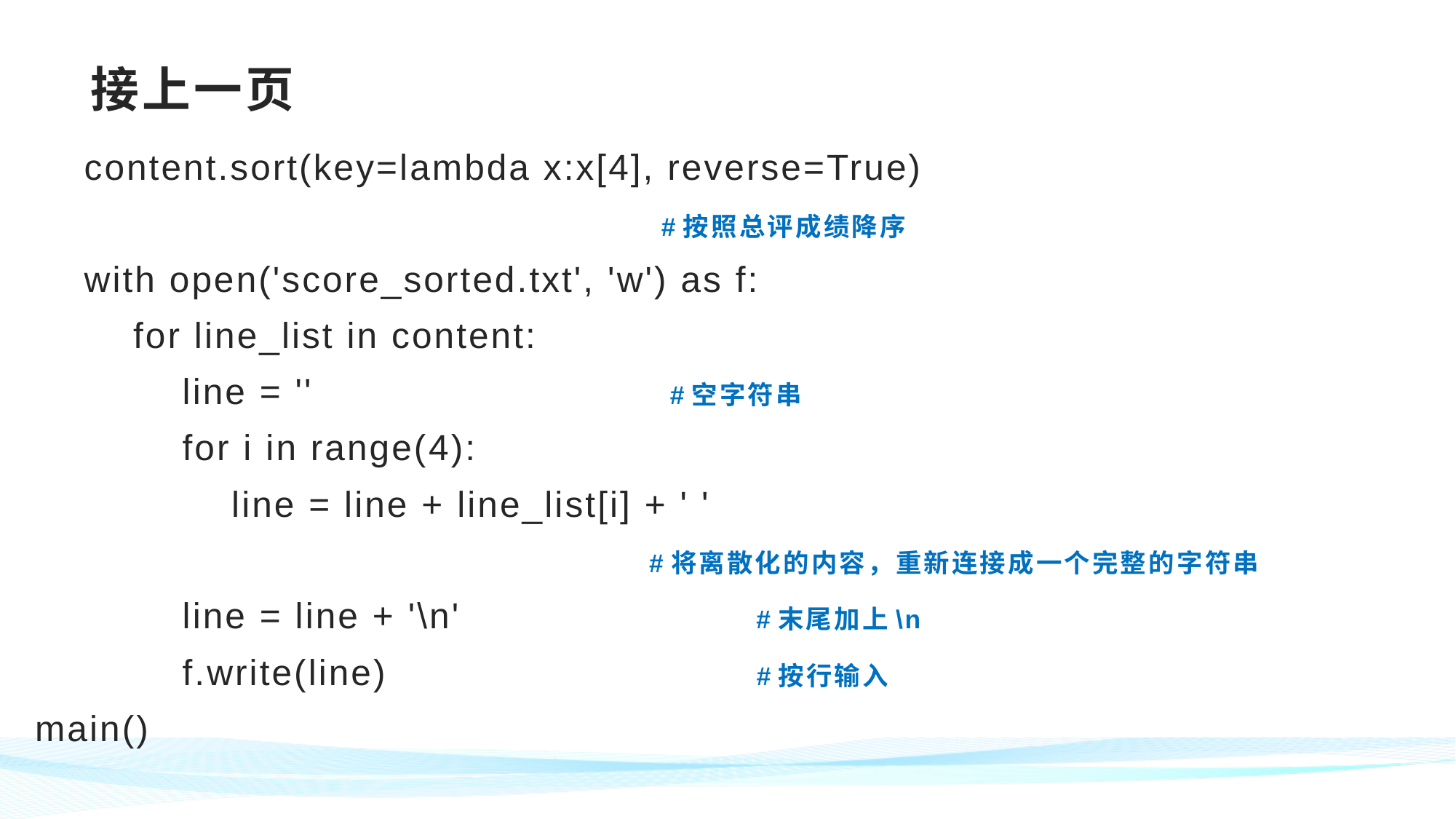

# 接上一页
    content.sort(key=lambda x:x[4], reverse=True)
                                                   #按照总评成绩降序
    with open('score_sorted.txt', 'w') as f:
        for line_list in content:
            line = ''                             #空字符串
            for i in range(4):
                line = line + line_list[i] + ' '
                                                  #将离散化的内容，重新连接成一个完整的字符串
            line = line + '\n'                        #末尾加上\n
            f.write(line)                              #按行输入
main()